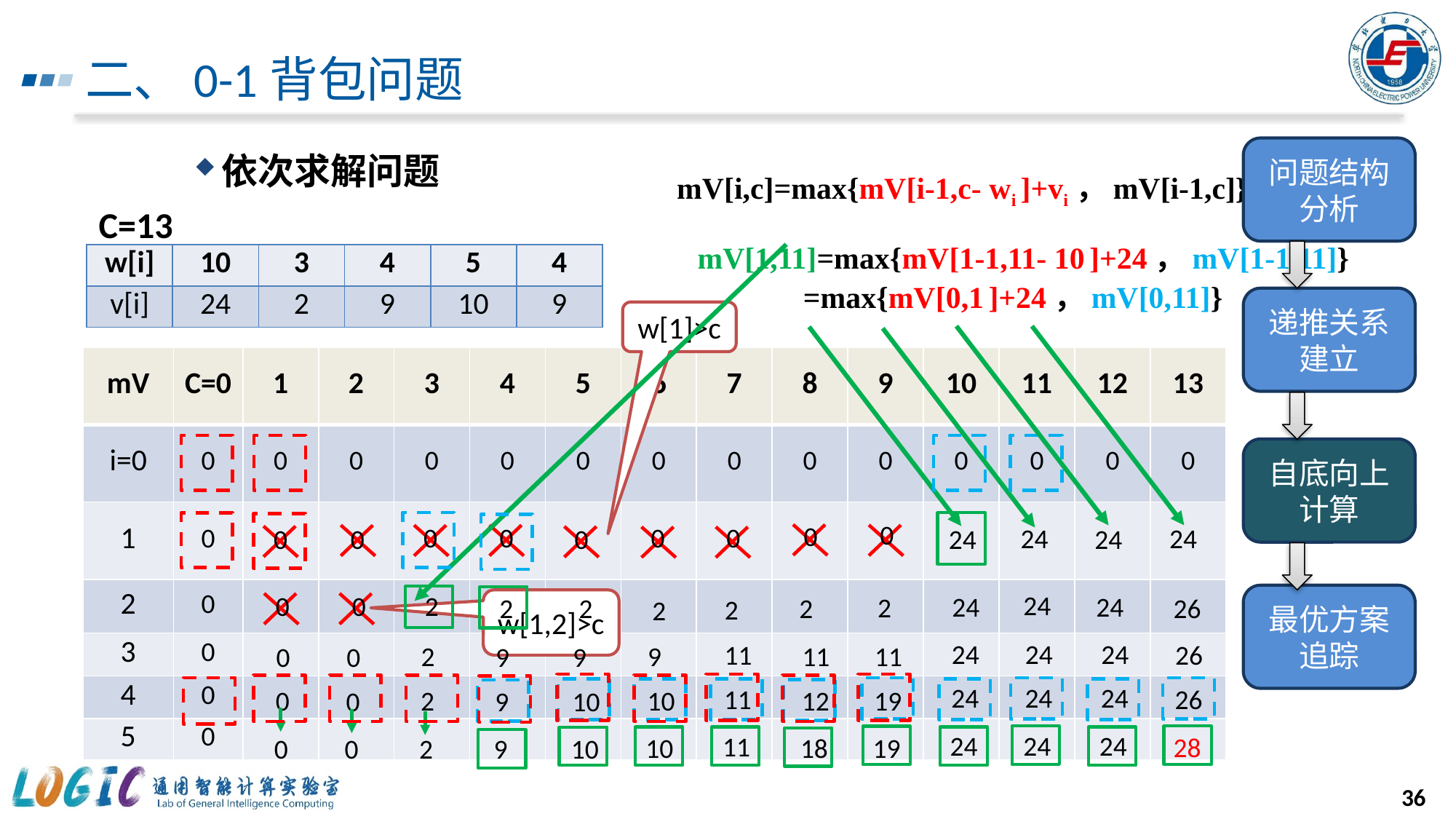

# 二、0-1背包问题
问题结构分析
依次求解问题

mV[i,c]=max{mV[i-1,c- wi ]+vi，mV[i-1,c]}
C=13
mV[1,11]=max{mV[1-1,11- 10 ]+24，mV[1-1,11]}
mV[1,10]=max{mV[1-1,10- 10 ]+24，mV[1-1,10]}

| w[i] | 10 | 3 | 4 | 5 | 4 |
| --- | --- | --- | --- | --- | --- |
| v[i] | 24 | 2 | 9 | 10 | 9 |
=max{mV[0,1 ]+24，mV[0,11]}
=max{mV[0,0 ]+24，mV[0,10]}
递推关系建立
w[1]>c
| mV | C=0 | 1 | 2 | 3 | 4 | 5 | 6 | 7 | 8 | 9 | 10 | 11 | 12 | 13 |
| --- | --- | --- | --- | --- | --- | --- | --- | --- | --- | --- | --- | --- | --- | --- |
| i=0 | 0 | 0 | 0 | 0 | 0 | 0 | 0 | 0 | 0 | 0 | 0 | 0 | 0 | 0 |
| 1 | 0 |  |  |  |  |  |  |  |  |  |  |  |  |  |
| 2 | 0 |  |  |  |  |  |  |  |  |  |  |  |  |  |
| 3 | 0 |  |  |  |  |  |  |  |  |  |  |  |  |  |
| 4 | 0 |  |  |  |  |  |  |  |  |  |  |  |  |  |
| 5 | 0 |  |  |  |  |  |  |  |  |  |  |  |  |  |

自底向上计算

0

0

0
0
0
0
24
24
0
0
0
24
24

24
0
0
2
24
24
2
最优方案追踪
2
2
26
2

2
2
w[1,2]>c
24
24
24
11
26
9
11
11
2
0
0
9
9

24
24
24

11
26

10
12
19
2
0

0
9
10

24
24
24
11
28
10
18
19

0
0
2
9
10

36